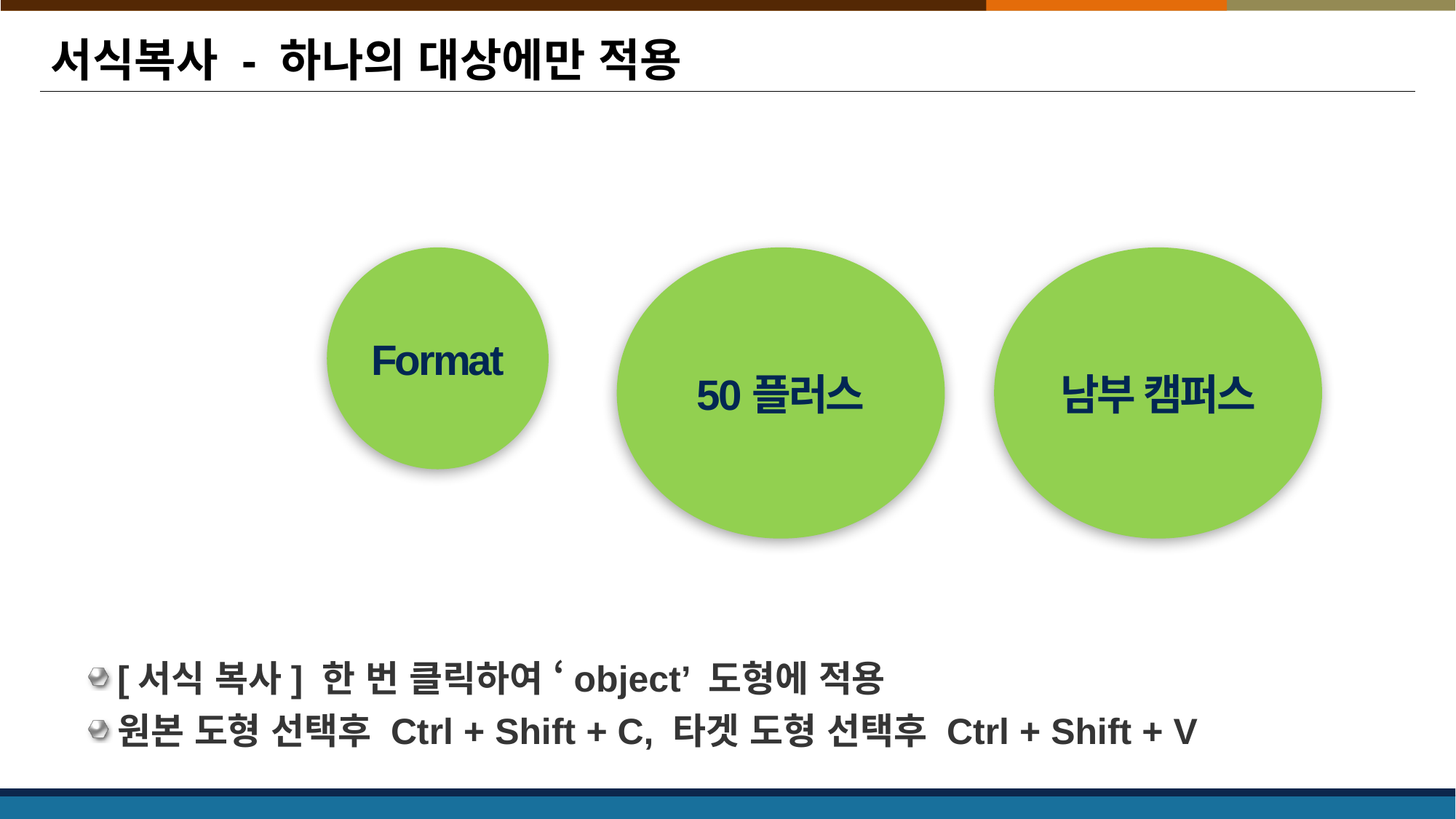

# 서식복사 - 하나의 대상에만 적용
Format
50플러스
남부 캠퍼스
[서식 복사] 한 번 클릭하여 ‘object’ 도형에 적용
원본 도형 선택후 Ctrl + Shift + C, 타겟 도형 선택후 Ctrl + Shift + V